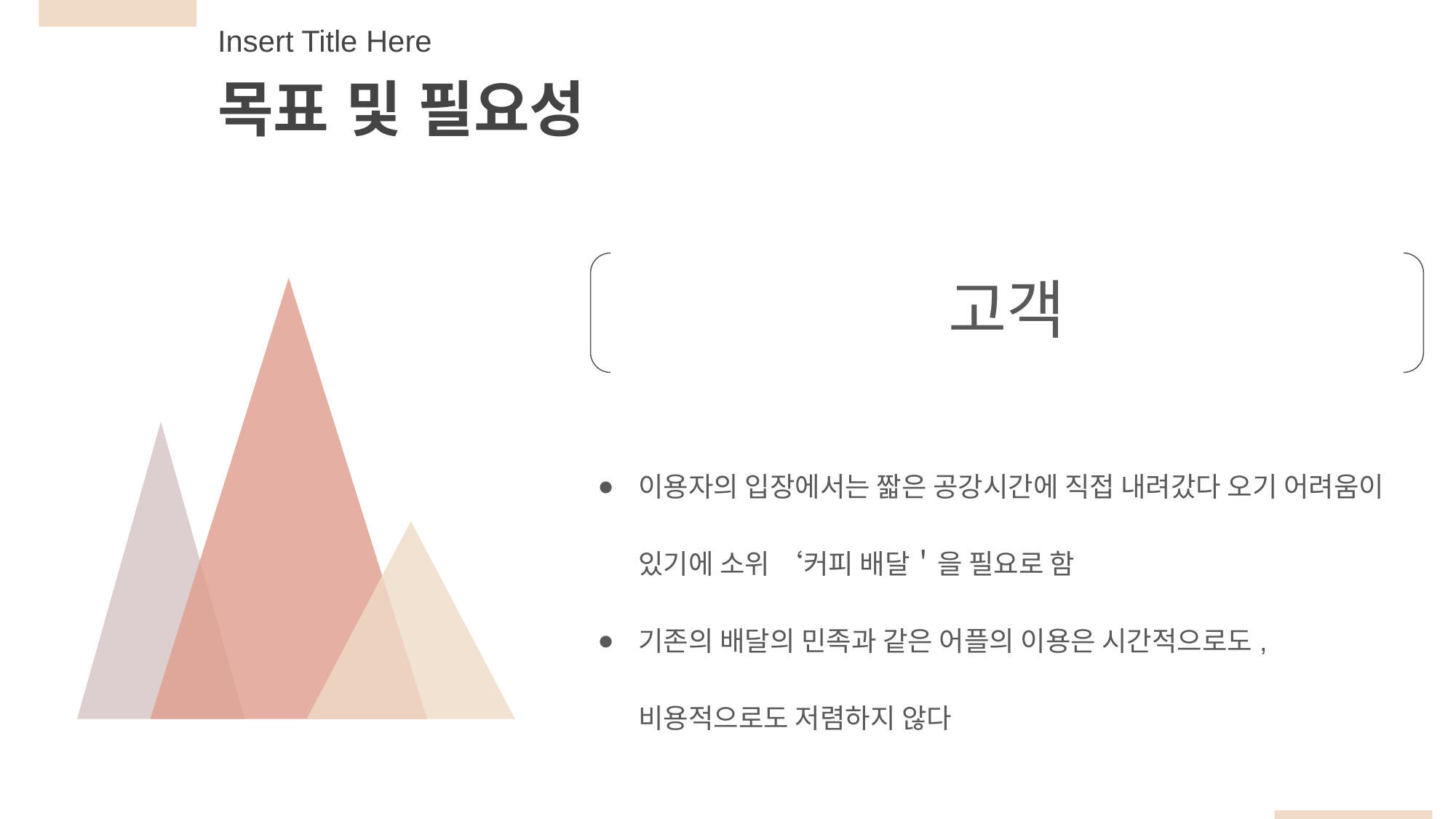

Insert Title Here
목표 및 필요성

고객

이용자의 입장에서는 짧은 공강시간에 직접 내려갔다 오기 어려움이 있기에 소위 ‘커피 배달＇을 필요로 함
기존의 배달의 민족과 같은 어플의 이용은 시간적으로도, 비용적으로도 저렴하지 않다